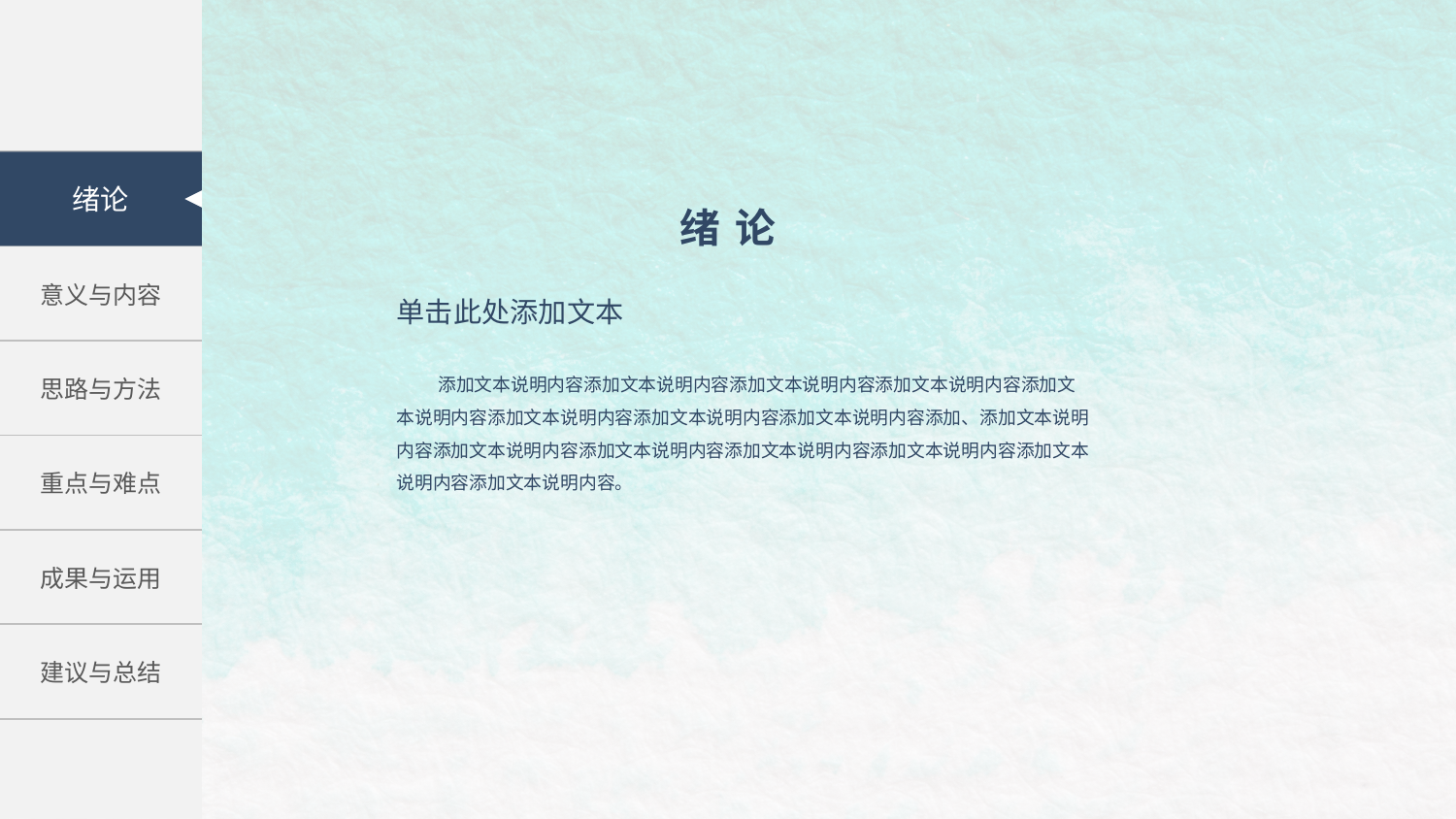

|  |
| --- |
| 意义与内容 |
| 思路与方法 |
| 重点与难点 |
| 成果与运用 |
| 建议与总结 |
绪论
绪  论

单击此处添加文本
         添加文本说明内容添加文本说明内容添加文本说明内容添加文本说明内容添加文本说明内容添加文本说明内容添加文本说明内容添加文本说明内容添加、添加文本说明内容添加文本说明内容添加文本说明内容添加文本说明内容添加文本说明内容添加文本说明内容添加文本说明内容。